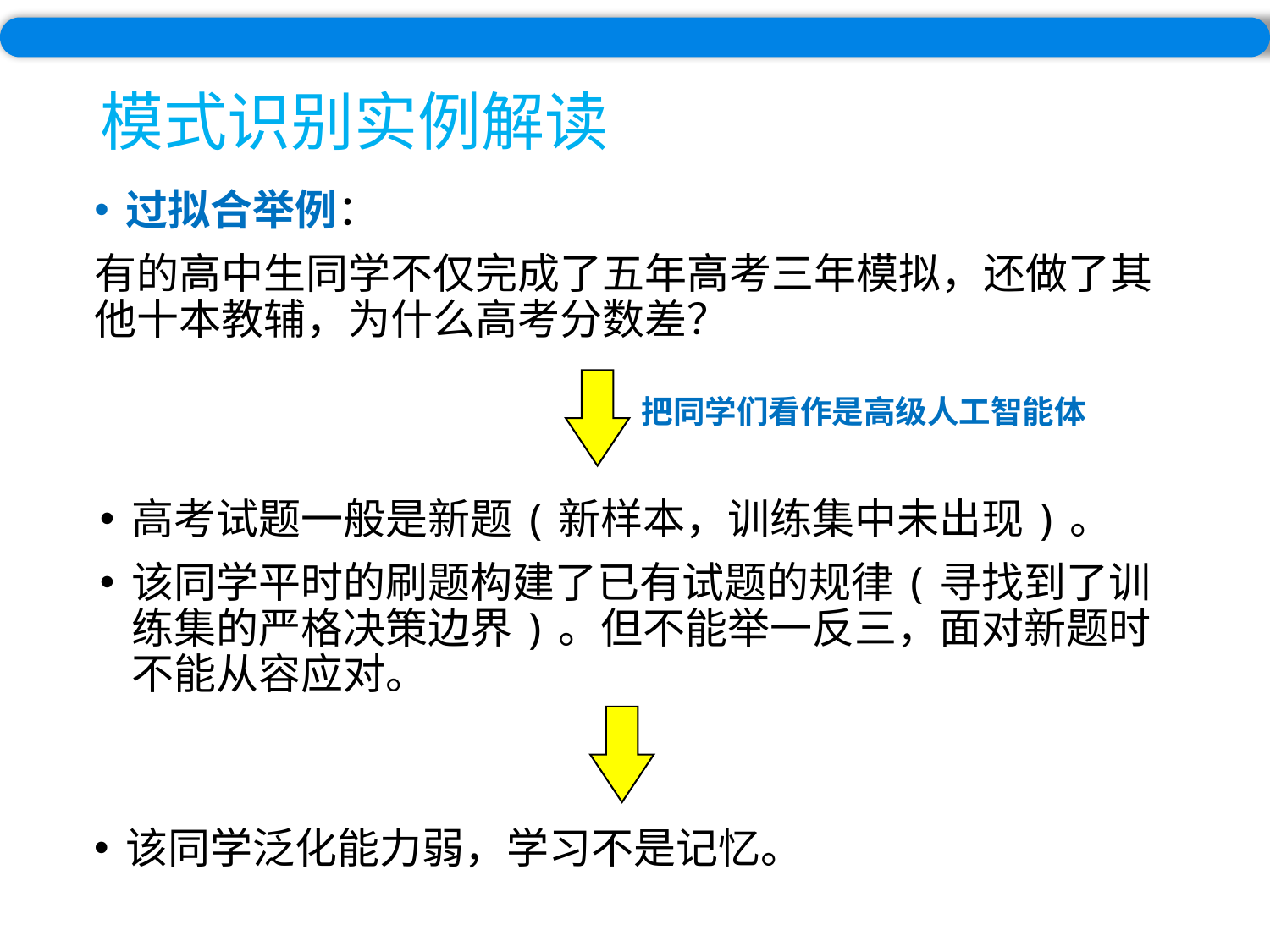

# 模式识别实例解读
过拟合举例：
有的高中生同学不仅完成了五年高考三年模拟，还做了其他十本教辅，为什么高考分数差？

把同学们看作是高级人工智能体
高考试题一般是新题(新样本，训练集中未出现)。
该同学平时的刷题构建了已有试题的规律(寻找到了训练集的严格决策边界)。但不能举一反三，面对新题时不能从容应对。

该同学泛化能力弱，学习不是记忆。